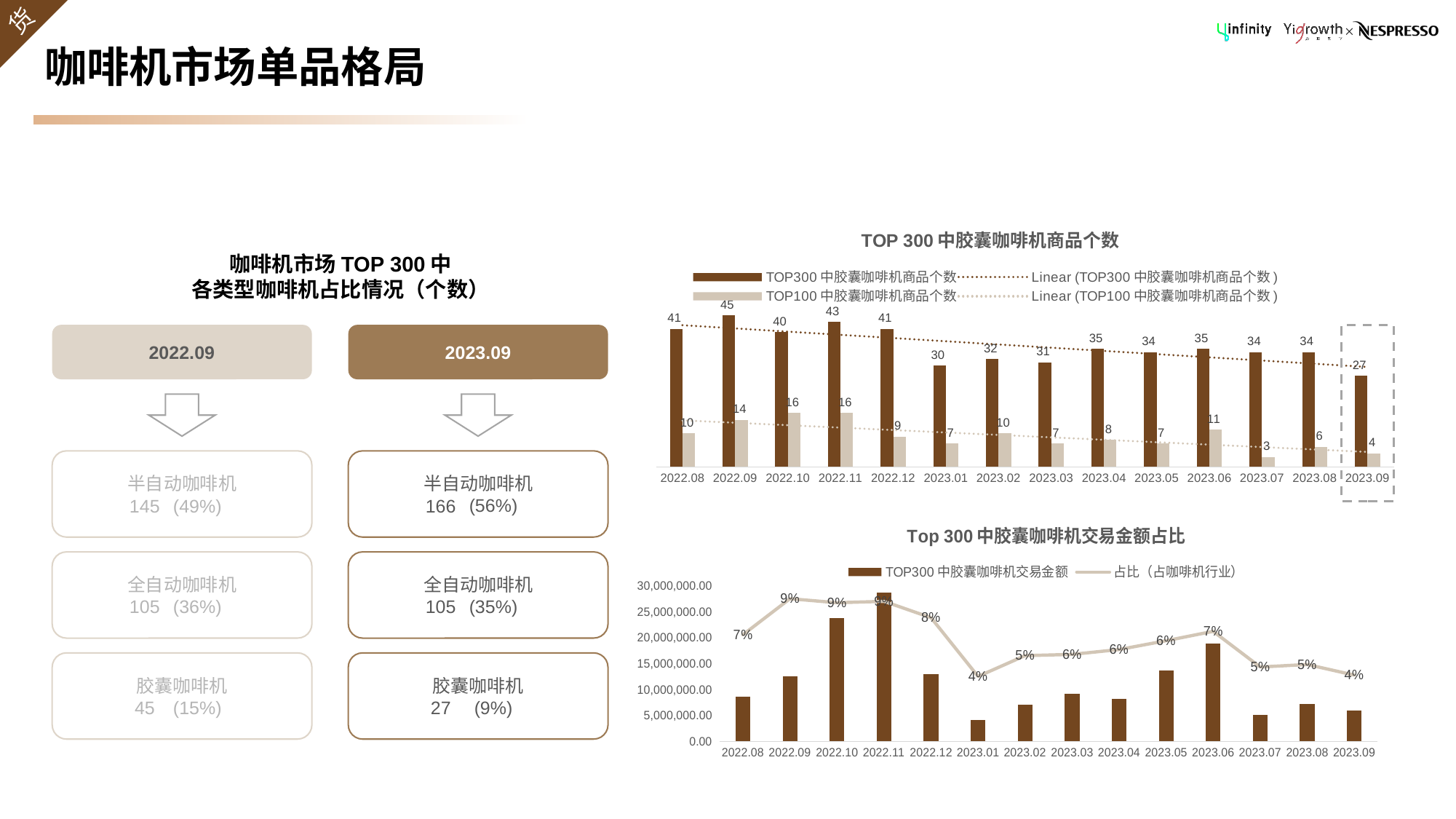

# 咖啡机市场单品格局

### Chart: TOP 300中胶囊咖啡机商品个数

| Category | TOP300中胶囊咖啡机商品个数 | TOP100中胶囊咖啡机商品个数 |
|---|---|---|
| 2022.08 | 41.0 | 10.0 |
| 2022.09 | 45.0 | 14.0 |
| 2022.1 | 40.0 | 16.0 |
| 2022.11 | 43.0 | 16.0 |
| 2022.12 | 41.0 | 9.0 |
| 2023.01 | 30.0 | 7.0 |
| 2023.02 | 32.0 | 10.0 |
| 2023.03 | 31.0 | 7.0 |
| 2023.04 | 35.0 | 8.0 |
| 2023.05 | 34.0 | 7.0 |
| 2023.06 | 35.0 | 11.0 |
| 2023.07 | 34.0 | 3.0 |
| 2023.08 | 34.0 | 6.0 |
| 2023.09 | 27.0 | 4.0 |
咖啡机市场TOP 300中
各类型咖啡机占比情况（个数）
2023.09

2022.09

半自动咖啡机

半自动咖啡机

(56%)
166
145
(49%)

### Chart: Top 300中胶囊咖啡机交易金额占比

| Category | TOP300中胶囊咖啡机交易金额 | 占比（占咖啡机行业） |
|---|---|---|
| 2022.08 | 8523242.0 | 0.06833359487531666 |
| 2022.09 | 12530176.0 | 0.09142669737300929 |
| 2022.1 | 23766767.0 | 0.08884344824844033 |
| 2022.11 | 28532608.0 | 0.08972478672255309 |
| 2022.12 | 12880326.0 | 0.07924175556857002 |
| 2023.01 | 4052255.0 | 0.04156399235549657 |
| 2023.02 | 7004197.0 | 0.05491365204370728 |
| 2023.03 | 9145116.0 | 0.05570350416218978 |
| 2023.04 | 8195919.0 | 0.05881454580760844 |
| 2023.05 | 13589224.0 | 0.06448204675786658 |
| 2023.06 | 18763495.0 | 0.07050019608441728 |
| 2023.07 | 5020039.0 | 0.04760892978394638 |
| 2023.08 | 7211242.0 | 0.049228246330396665 |
| 2023.09 | 5954305.0 | 0.042428766398708365 |
全自动咖啡机

全自动咖啡机

(35%)
105
105
(36%)
胶囊咖啡机

胶囊咖啡机

(9%)
27
45
(15%)